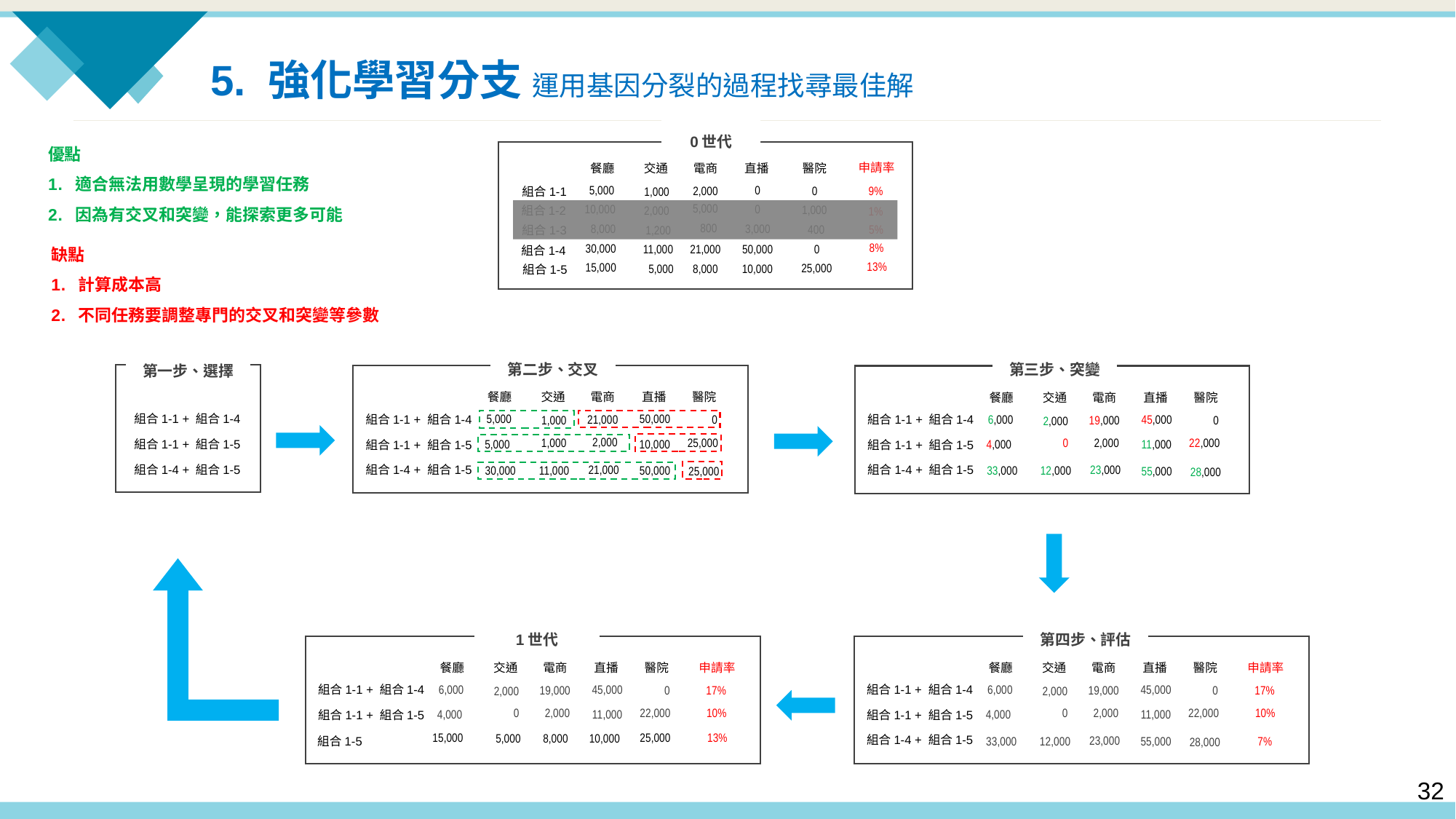

5. 強化學習分支 運用基因分裂的過程找尋最佳解
0世代
優點
適合無法用數學呈現的學習任務
因為有交叉和突變，能探索更多可能
缺點
計算成本高
不同任務要調整專門的交叉和突變等參數

申請率
9%
1%
5%
8%
13%
餐廳
交通
電商
直播
醫院
5,000
0
2,000
0
1,000
組合1-1
5,000
10,000
0
1,000
2,000
組合1-2

第一步、選擇

組合1-1 + 組合1-4
組合1-1 + 組合1-5
組合1-4 + 組合1-5
800
8,000
3,000
400
1,200
組合1-3
30,000
11,000
21,000
50,000
0
組合1-4
15,000
25,000
5,000
8,000
10,000
組合1-5
第二步、交叉

餐廳
交通
電商
直播
醫院
5,000
50,000
21,000
0
1,000
組合1-1 + 組合1-4

2,000
1,000
25,000
5,000
10,000
組合1-1 + 組合1-5

組合1-4 + 組合1-5
21,000
30,000
11,000
50,000
25,000

第三步、突變

餐廳
交通
電商
直播
醫院
6,000
45,000
19,000
0
2,000
組合1-1 + 組合1-4

2,000
0
22,000
4,000
11,000
組合1-1 + 組合1-5
組合1-4 + 組合1-5
23,000
33,000
12,000
55,000
28,000

第四步、評估

餐廳
交通
電商
直播
醫院
申請率
17%
10%
7%
6,000
45,000
19,000
0
2,000
組合1-1 + 組合1-4
2,000
0
22,000
4,000
11,000
組合1-1 + 組合1-5
組合1-4 + 組合1-5
23,000
33,000
12,000
55,000
28,000

1世代

餐廳
交通
電商
直播
醫院
申請率
6,000
45,000
19,000
0
2,000
組合1-1 + 組合1-4
17%

10%
2,000
0
22,000
4,000
11,000
組合1-1 + 組合1-5
13%
15,000
25,000
5,000
8,000
10,000
組合1-5